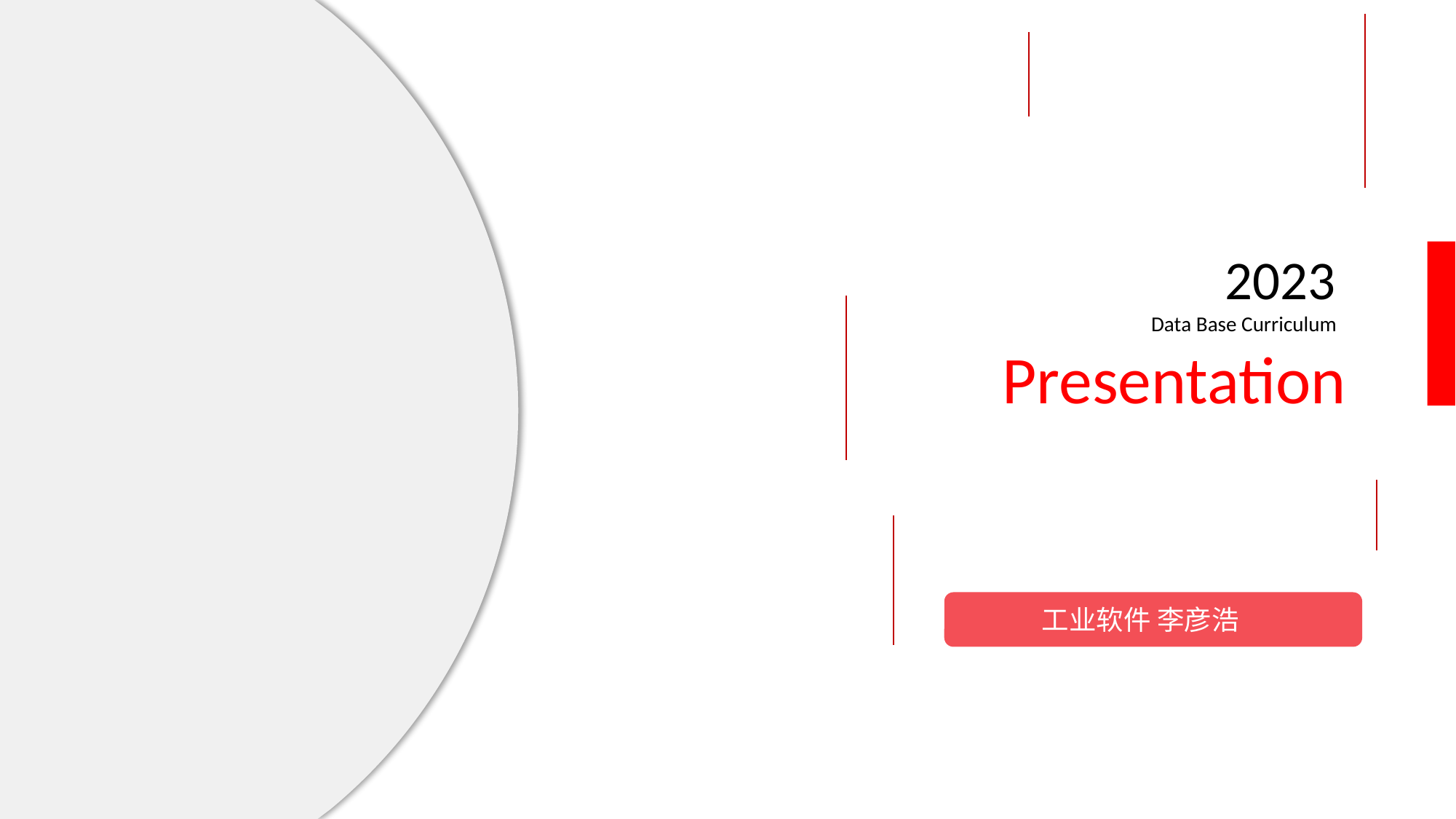

2023

Data Base Curriculum
Presentation

工业软件 李彦浩